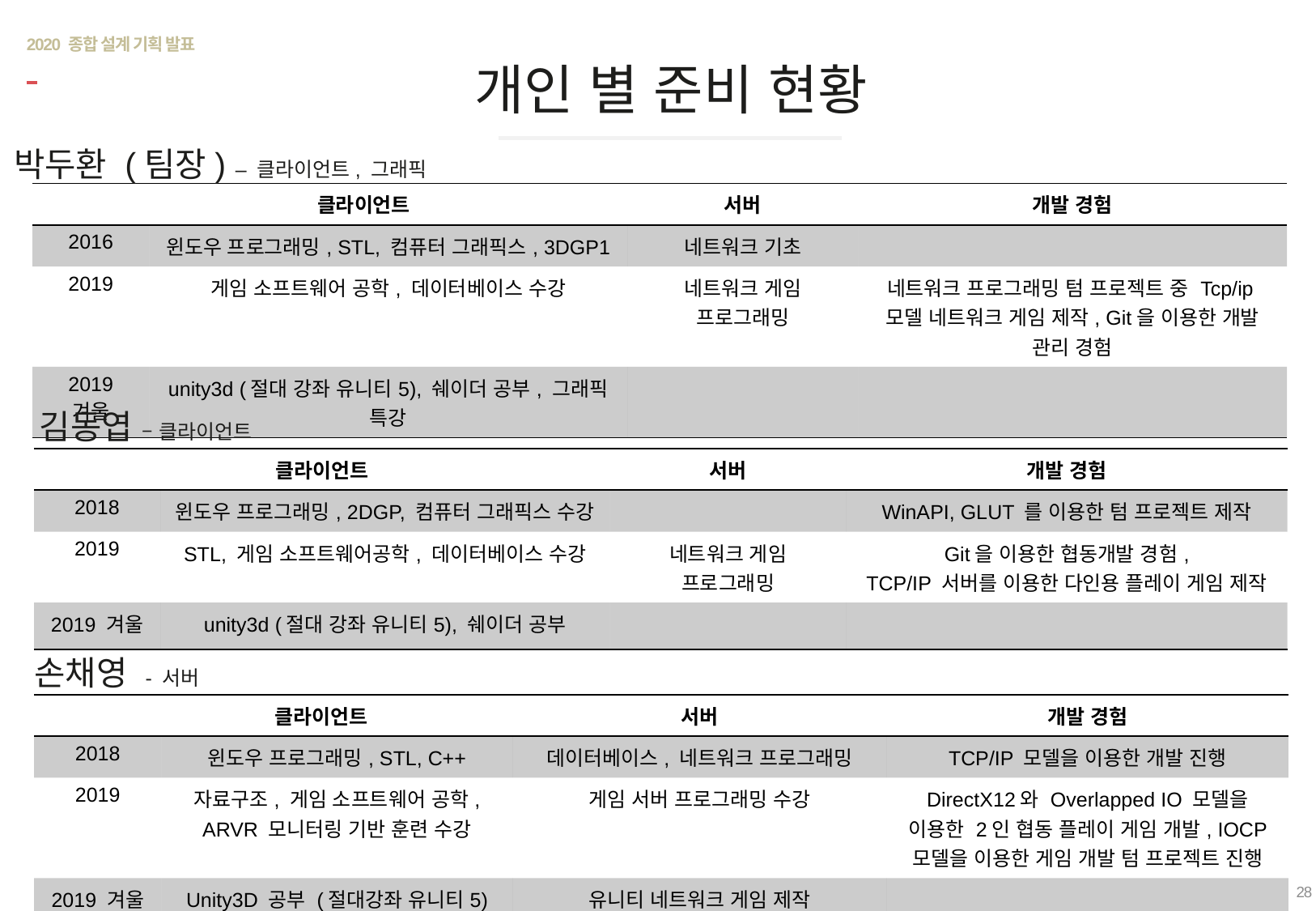

# 2020 종합 설계 기획 발표
개인 별 준비 현황
박두환 (팀장) – 클라이언트, 그래픽
| 클라이언트 |  | 서버 | 개발 경험 |
| --- | --- | --- | --- |
| 2016 | 윈도우 프로그래밍, STL, 컴퓨터 그래픽스, 3DGP1 | 네트워크 기초 |  |
| 2019 | 게임 소프트웨어 공학, 데이터베이스 수강 | 네트워크 게임 프로그래밍 | 네트워크 프로그래밍 텀 프로젝트 중 Tcp/ip모델 네트워크 게임 제작, Git을 이용한 개발 관리 경험 |
| 2019 겨울 | unity3d (절대 강좌 유니티5), 쉐이더 공부, 그래픽 특강 |  |  |
김동엽 – 클라이언트
| 클라이언트 |  | 서버 | 개발 경험 |
| --- | --- | --- | --- |
| 2018 | 윈도우 프로그래밍, 2DGP, 컴퓨터 그래픽스 수강 |  | WinAPI, GLUT 를 이용한 텀 프로젝트 제작 |
| 2019 | STL, 게임 소프트웨어공학, 데이터베이스 수강 | 네트워크 게임 프로그래밍 | Git을 이용한 협동개발 경험, TCP/IP 서버를 이용한 다인용 플레이 게임 제작 |
| 2019 겨울 | unity3d (절대 강좌 유니티5), 쉐이더 공부 |  |  |
손채영 - 서버
| 클라이언트 |  | 서버 | 개발 경험 |
| --- | --- | --- | --- |
| 2018 | 윈도우 프로그래밍, STL, C++ | 데이터베이스, 네트워크 프로그래밍 | TCP/IP 모델을 이용한 개발 진행 |
| 2019 | 자료구조, 게임 소프트웨어 공학, ARVR 모니터링 기반 훈련 수강 | 게임 서버 프로그래밍 수강 | DirectX12와 Overlapped IO 모델을 이용한 2인 협동 플레이 게임 개발, IOCP 모델을 이용한 게임 개발 텀 프로젝트 진행 |
| 2019 겨울 | Unity3D 공부 (절대강좌 유니티5) | 유니티 네트워크 게임 제작 |  |
28